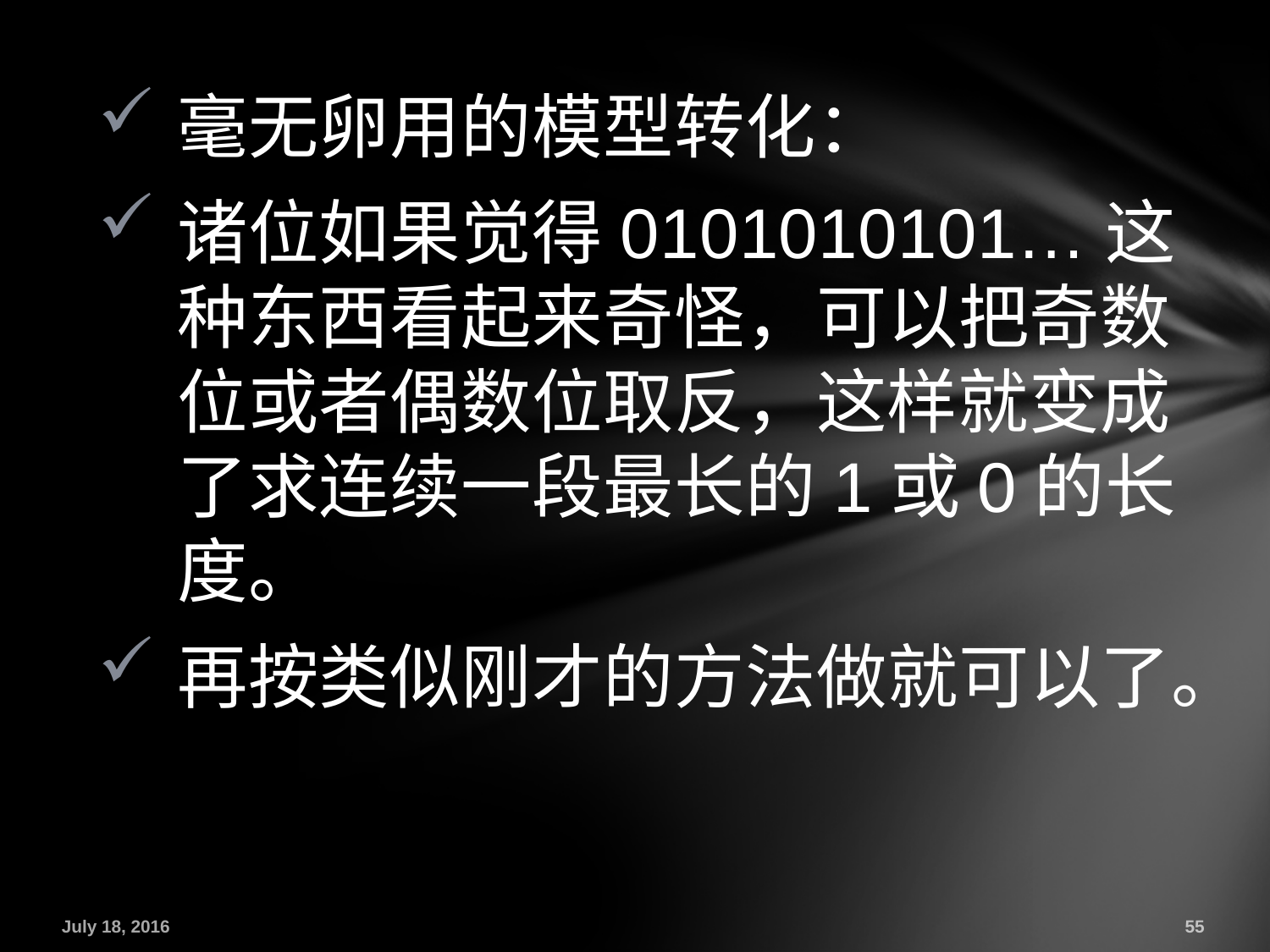

毫无卵用的模型转化：
诸位如果觉得0101010101…这种东西看起来奇怪，可以把奇数位或者偶数位取反，这样就变成了求连续一段最长的1或0的长度。
再按类似刚才的方法做就可以了。
July 18, 2016

55